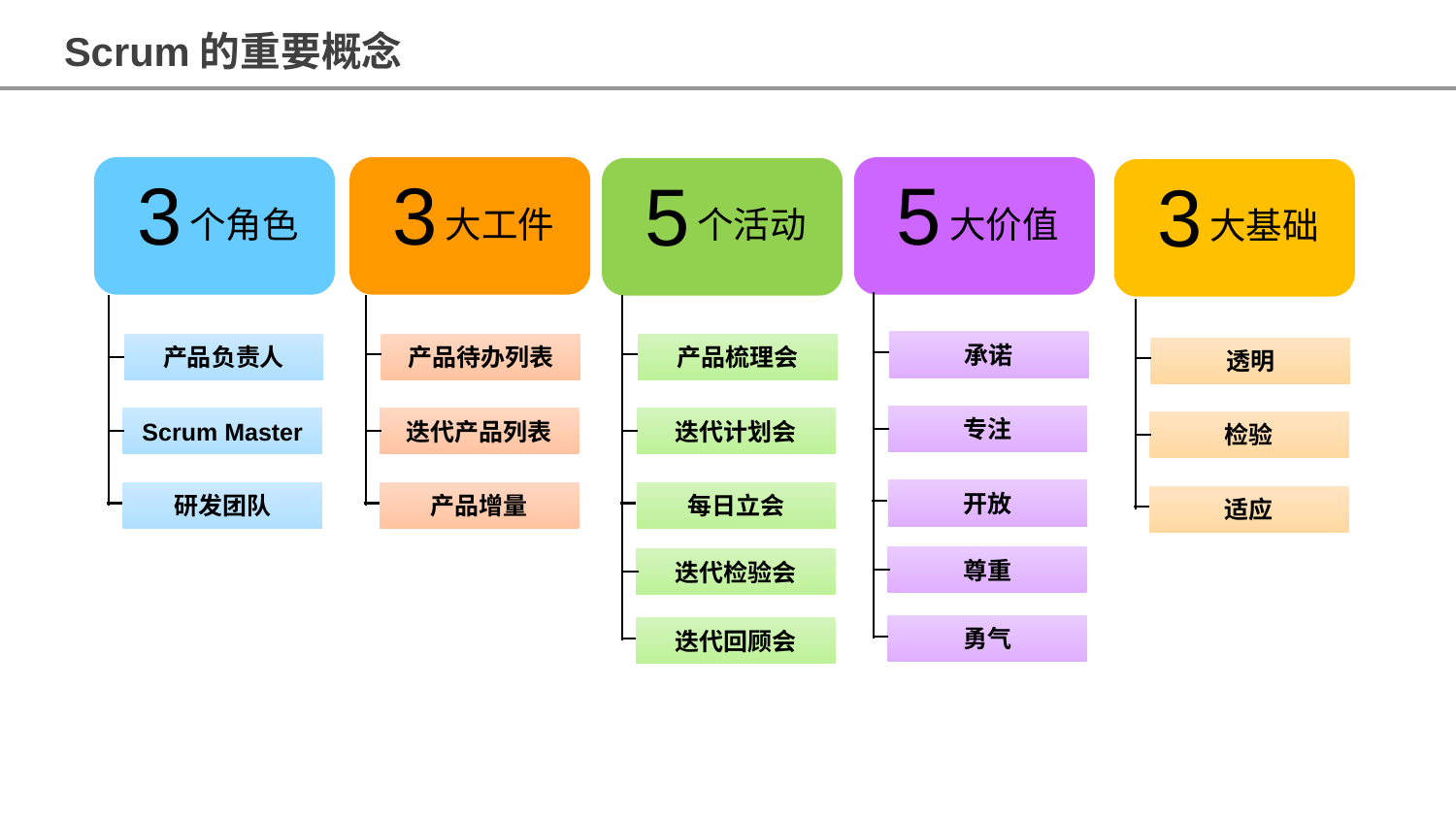

Scrum的重要概念

3

3

5

5

3
个角色
大工件
大价值
个活动
大基础
承诺
产品负责人
产品待办列表
产品梳理会
透明
专注
Scrum Master
迭代产品列表
迭代计划会
检验
开放
研发团队
产品增量
每日立会
适应
尊重
迭代检验会
勇气
迭代回顾会